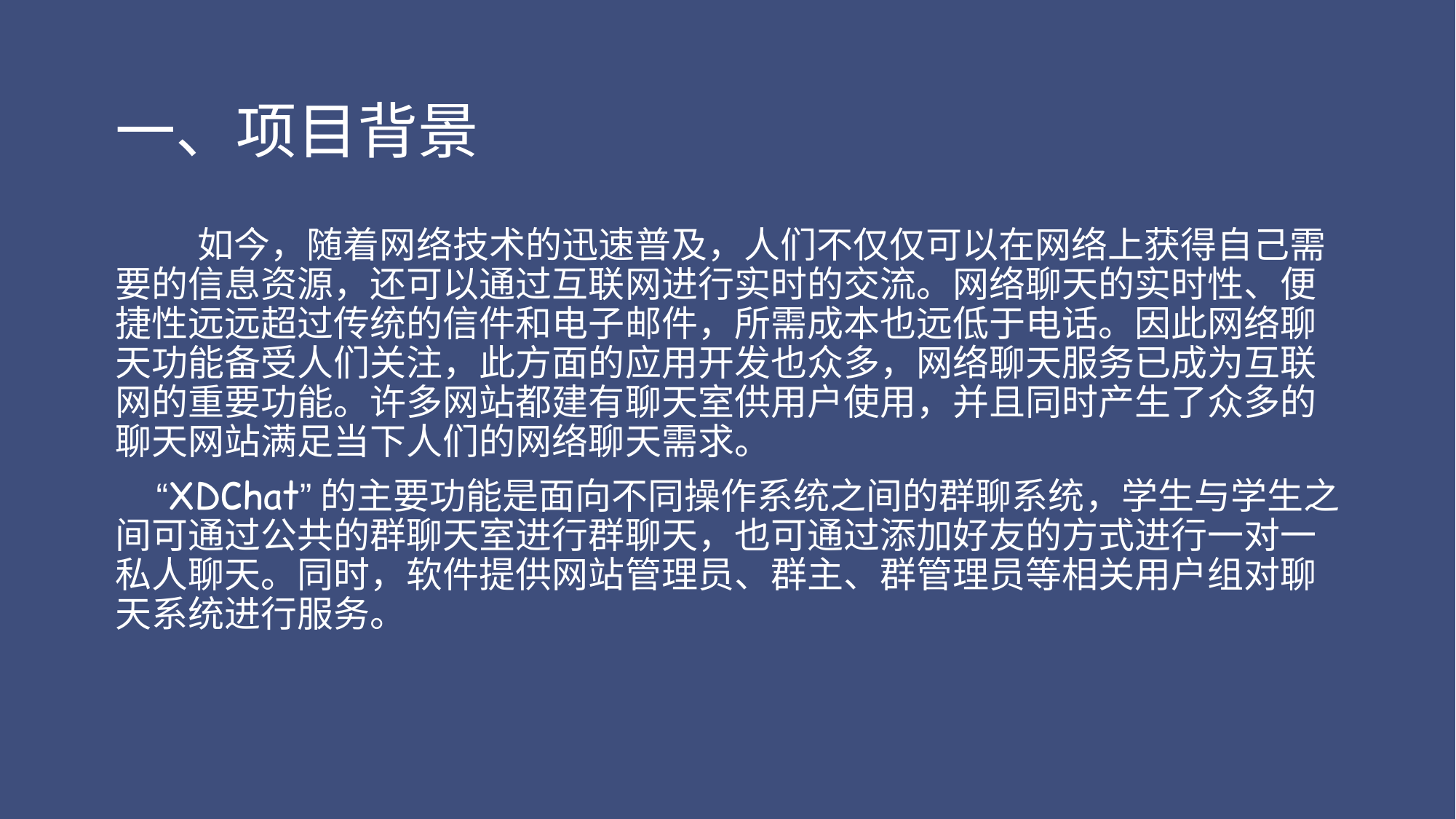

一、项目背景
         如今，随着网络技术的迅速普及，人们不仅仅可以在网络上获得自己需要的信息资源，还可以通过互联网进行实时的交流。网络聊天的实时性、便捷性远远超过传统的信件和电子邮件，所需成本也远低于电话。因此网络聊天功能备受人们关注，此方面的应用开发也众多，网络聊天服务已成为互联网的重要功能。许多网站都建有聊天室供用户使用，并且同时产生了众多的聊天网站满足当下人们的网络聊天需求。
    “XDChat”的主要功能是面向不同操作系统之间的群聊系统，学生与学生之间可通过公共的群聊天室进行群聊天，也可通过添加好友的方式进行一对一私人聊天。同时，软件提供网站管理员、群主、群管理员等相关用户组对聊天系统进行服务。